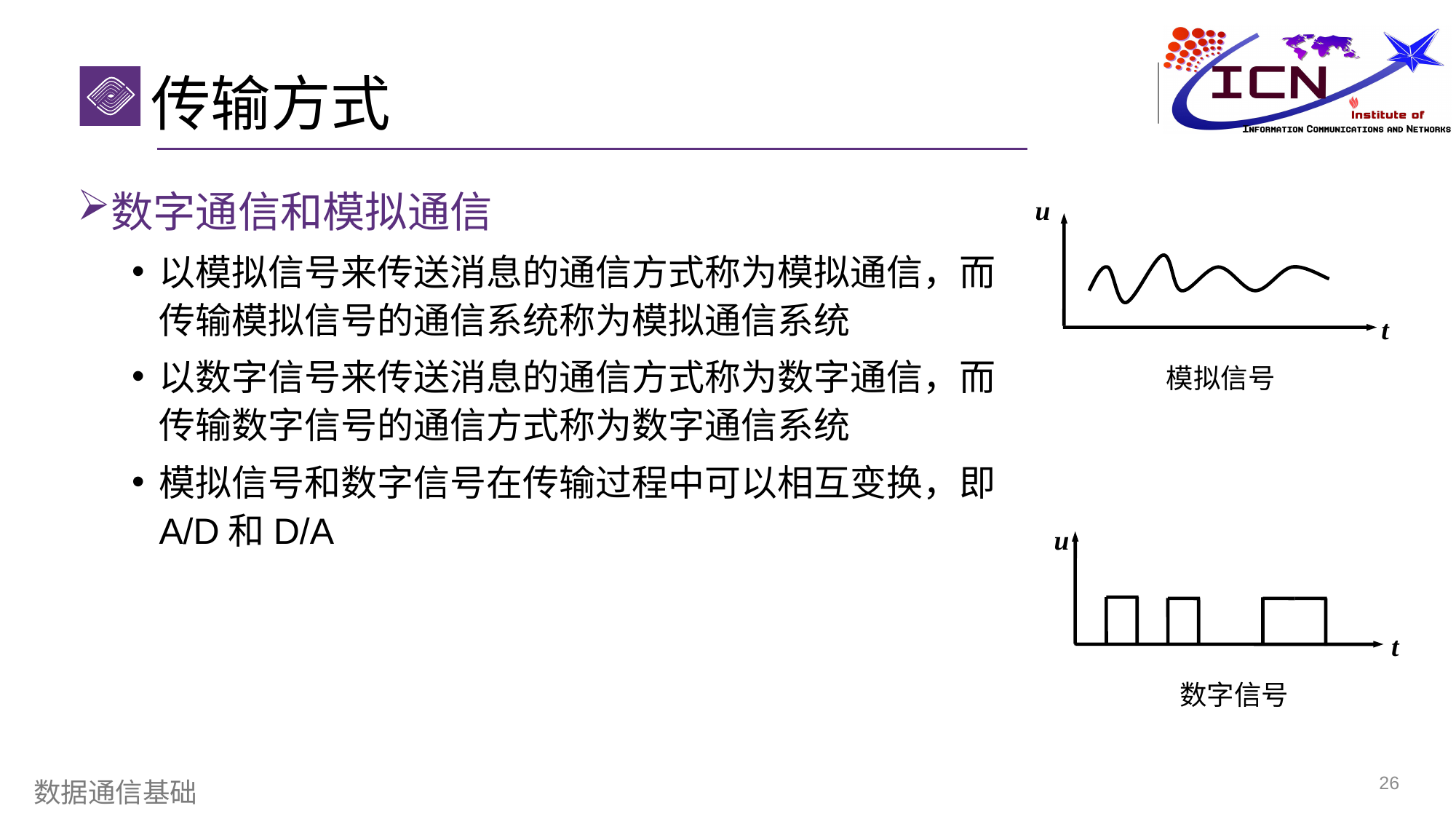

传输方式
数字通信和模拟通信
以模拟信号来传送消息的通信方式称为模拟通信，而传输模拟信号的通信系统称为模拟通信系统
以数字信号来传送消息的通信方式称为数字通信，而传输数字信号的通信方式称为数字通信系统
模拟信号和数字信号在传输过程中可以相互变换，即A/D和D/A
u

t

模拟信号
u

t

数字信号
26
数据通信基础